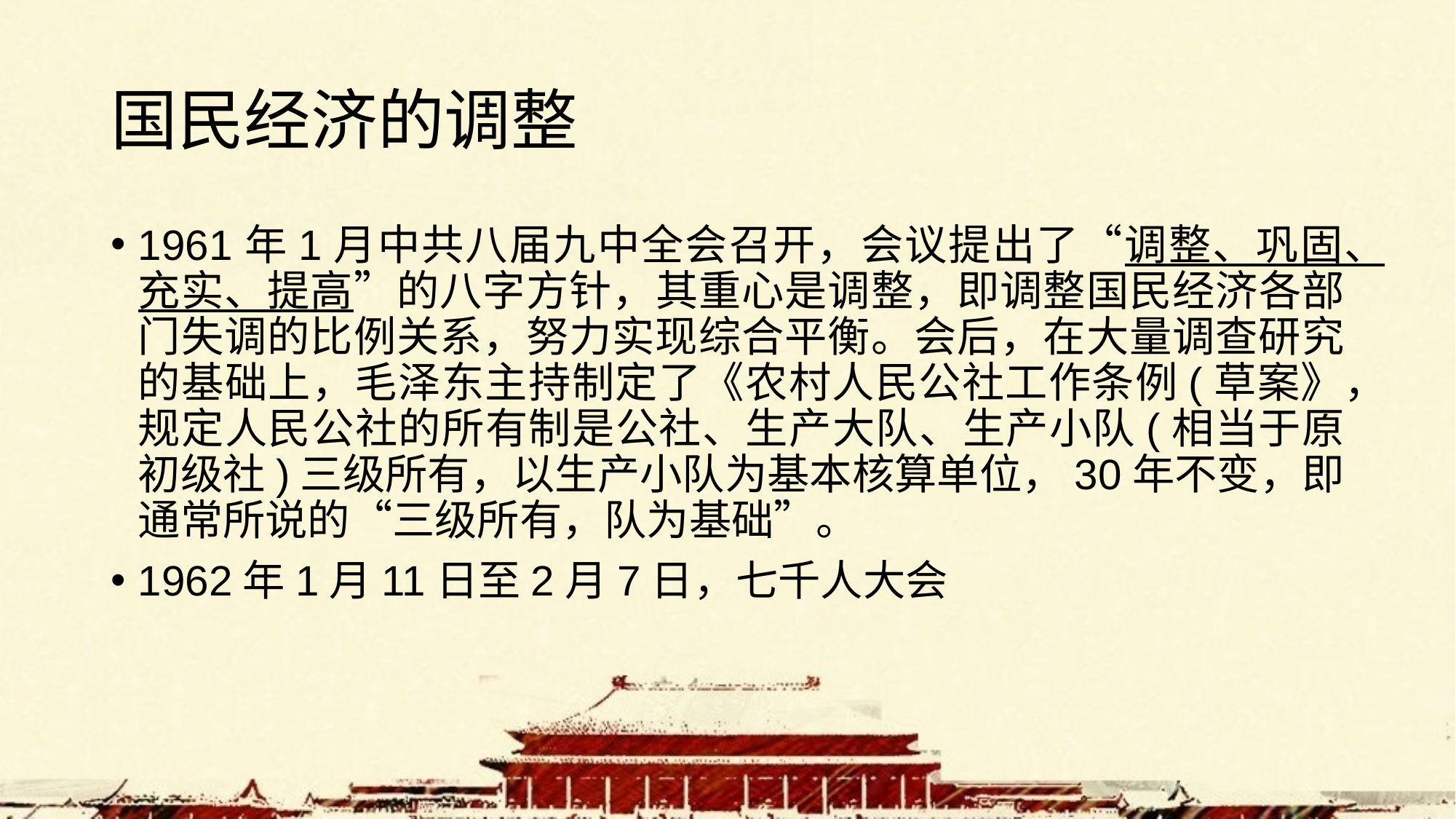

# 国民经济的调整
1961年1月中共八届九中全会召开，会议提出了“调整、巩固、充实、提高”的八字方针，其重心是调整，即调整国民经济各部门失调的比例关系，努力实现综合平衡。会后，在大量调查研究的基础上，毛泽东主持制定了《农村人民公社工作条例(草案》，规定人民公社的所有制是公社、生产大队、生产小队(相当于原初级社)三级所有，以生产小队为基本核算单位，30年不变，即通常所说的“三级所有，队为基础”。
1962年1月11日至2月7日，七千人大会